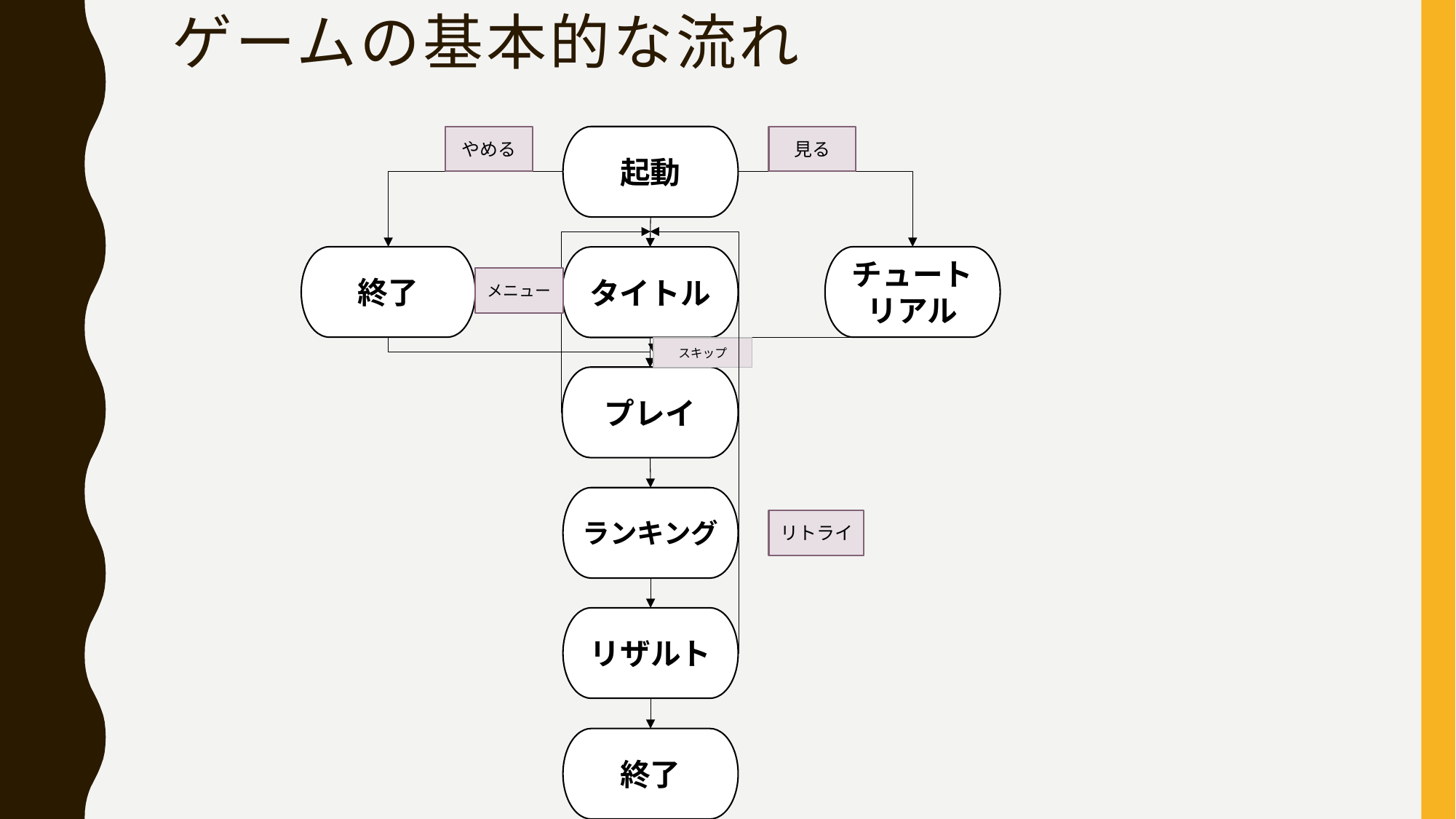

# ゲームの基本的な流れ
やめる
見る
起動
終了
チュートリアル
タイトル
メニュー
スキップ
プレイ
ランキング
リトライ
リザルト
終了